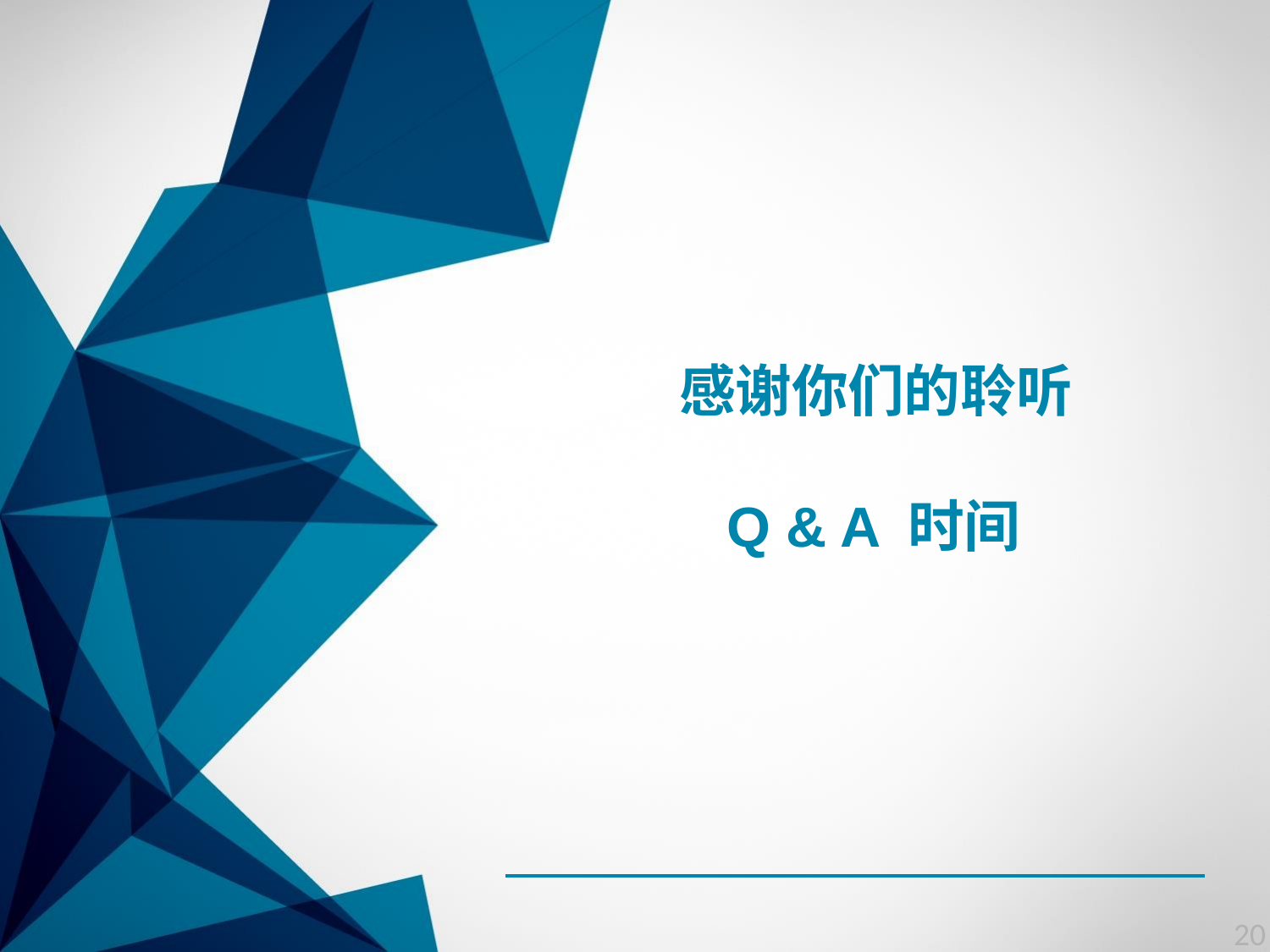

# 感谢你们的聆听 Q & A 时间
20